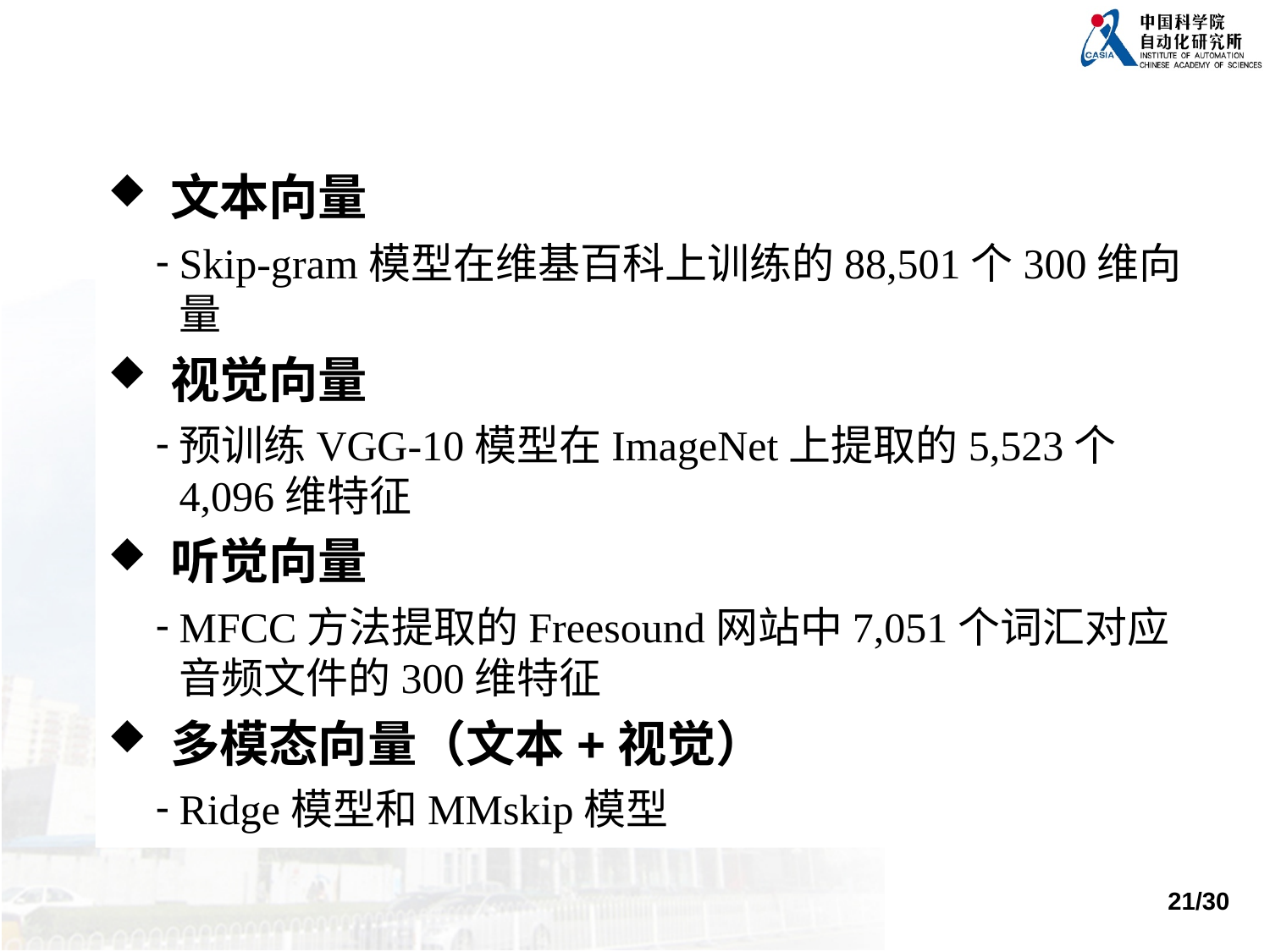

文本向量
Skip-gram模型在维基百科上训练的88,501个300维向量
 视觉向量
预训练VGG-10模型在ImageNet上提取的5,523个4,096维特征
 听觉向量
MFCC方法提取的Freesound网站中7,051个词汇对应音频文件的300维特征
 多模态向量（文本+视觉）
Ridge模型和MMskip模型
21/30